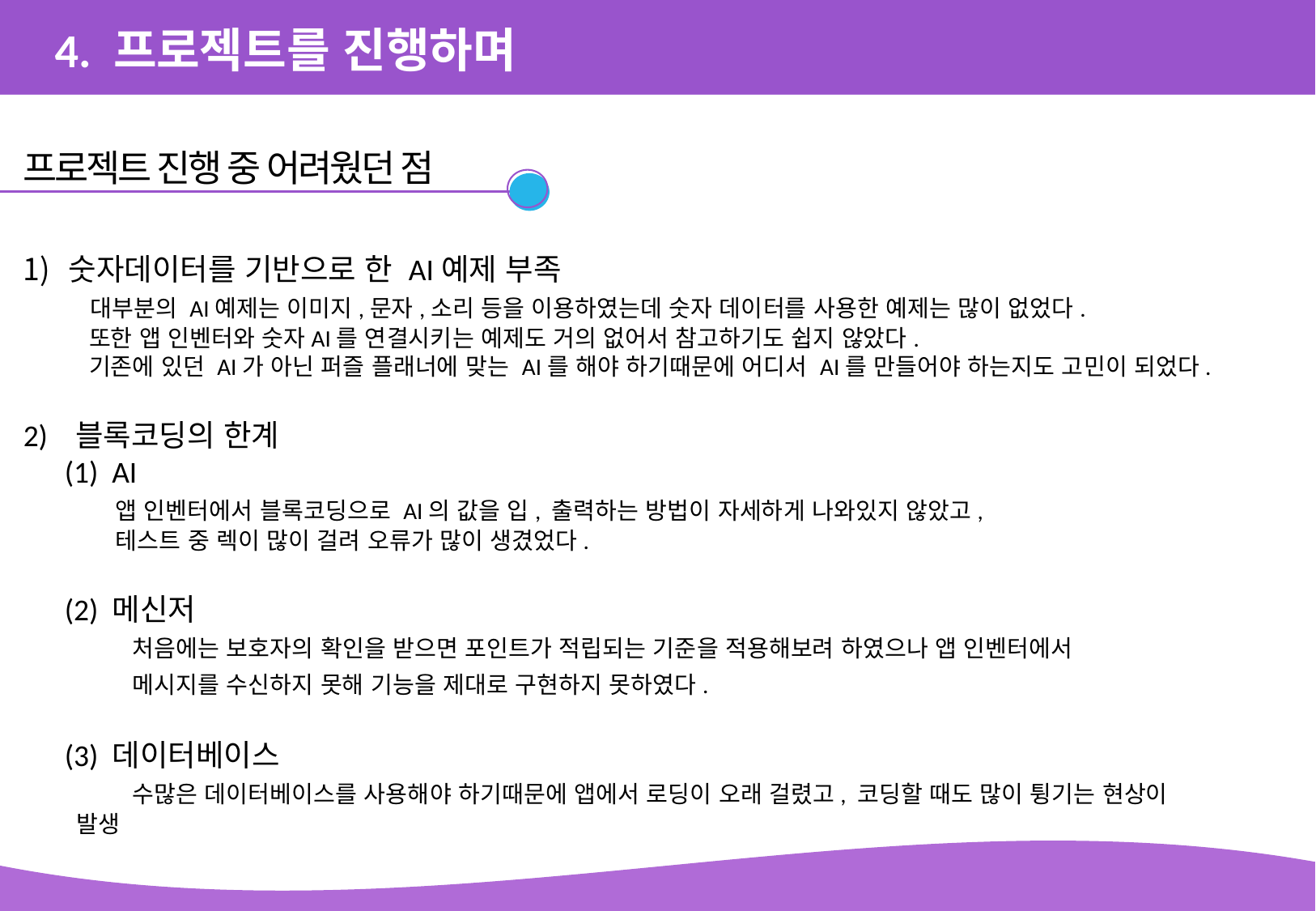

4. 프로젝트를 진행하며

프로젝트 진행 중 어려웠던 점

숫자데이터를 기반으로 한 AI예제 부족
       대부분의 AI예제는 이미지,문자,소리 등을 이용하였는데 숫자 데이터를 사용한 예제는 많이 없었다.
         또한 앱 인벤터와 숫자AI를 연결시키는 예제도 거의 없어서 참고하기도 쉽지 않았다.
         기존에 있던 AI가 아닌 퍼즐 플래너에 맞는 AI를 해야 하기때문에 어디서 AI를 만들어야 하는지도 고민이 되었다.

2)   블록코딩의 한계
      (1)  AI
          앱 인벤터에서 블록코딩으로 AI의 값을 입, 출력하는 방법이 자세하게 나와있지 않았고,
             테스트 중 렉이 많이 걸려 오류가 많이 생겼었다.

      (2) 메신저
            처음에는 보호자의 확인을 받으면 포인트가 적립되는 기준을 적용해보려 하였으나 앱 인벤터에서
            메시지를 수신하지 못해 기능을 제대로 구현하지 못하였다.

      (3) 데이터베이스
            수많은 데이터베이스를 사용해야 하기때문에 앱에서 로딩이 오래 걸렸고, 코딩할 때도 많이 튕기는 현상이                   발생